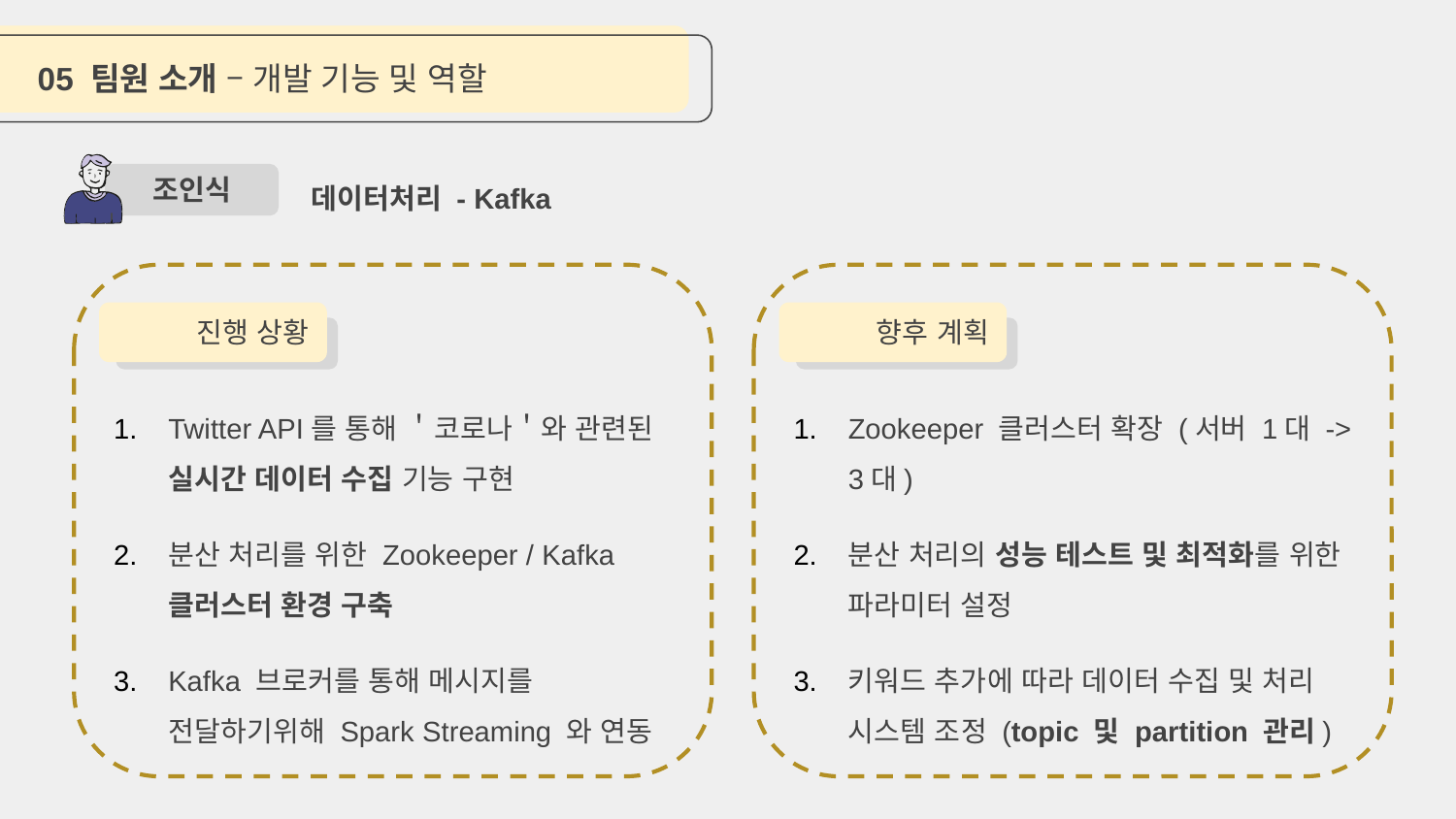

05 팀원 소개 – 개발 기능 및 역할
데이터처리 - Kafka

조인식

진행 상황

Twitter API를 통해 ＇코로나＇와 관련된 실시간 데이터 수집 기능 구현
분산 처리를 위한 Zookeeper / Kafka 클러스터 환경 구축
Kafka 브로커를 통해 메시지를 전달하기위해 Spark Streaming 와 연동

향후 계획

Zookeeper 클러스터 확장 (서버 1대 -> 3대)
분산 처리의 성능 테스트 및 최적화를 위한 파라미터 설정
키워드 추가에 따라 데이터 수집 및 처리 시스템 조정 (topic 및 partition 관리)